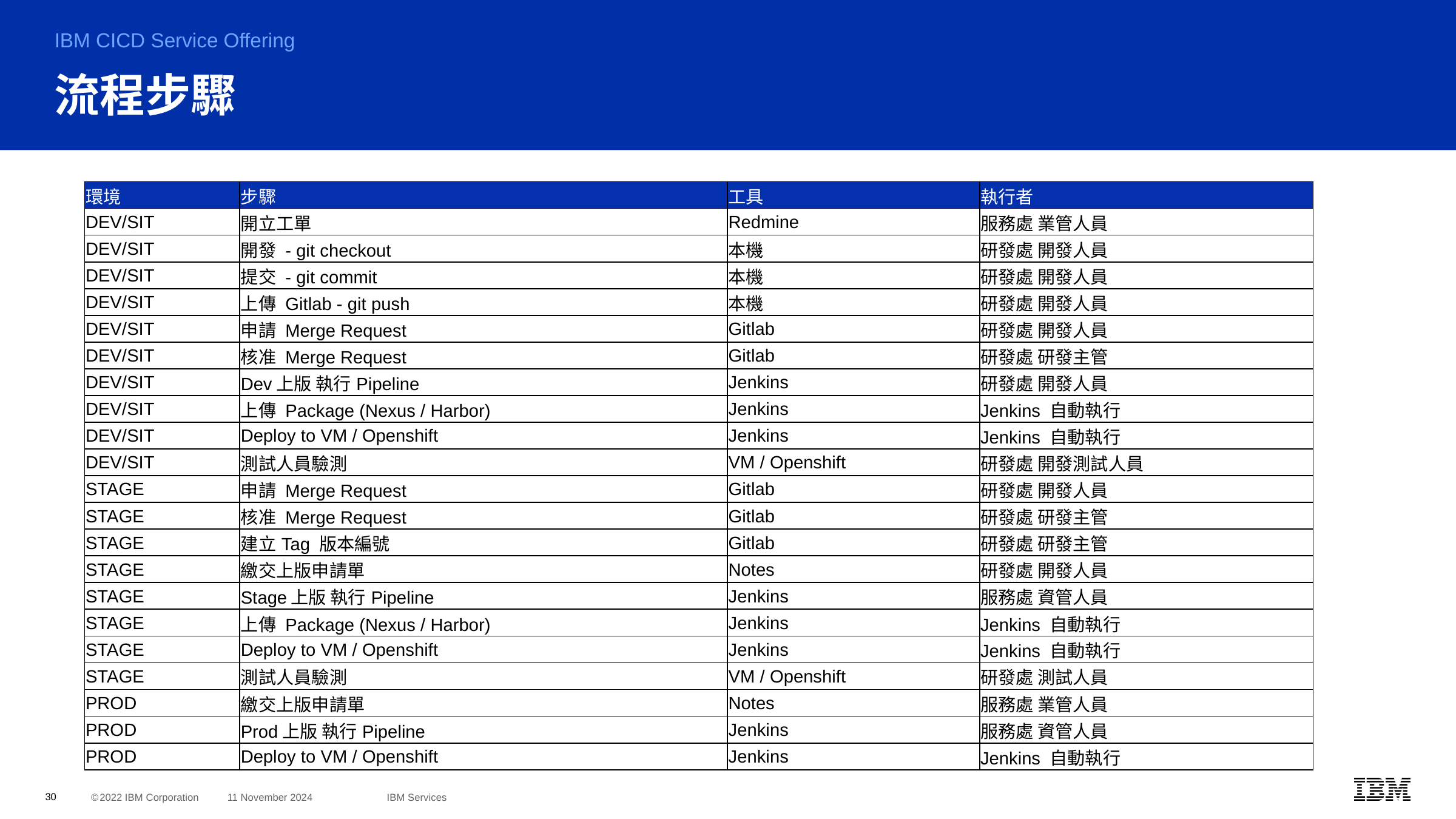

IBM CICD Service Offering
# 流程步驟
| 環境 | 步驟 | 工具 | 執行者 |
| --- | --- | --- | --- |
| DEV/SIT | 開立工單 | Redmine | 服務處 業管人員 |
| DEV/SIT | 開發 - git checkout | 本機 | 研發處 開發人員 |
| DEV/SIT | 提交 - git commit | 本機 | 研發處 開發人員 |
| DEV/SIT | 上傳 Gitlab - git push | 本機 | 研發處 開發人員 |
| DEV/SIT | 申請 Merge Request | Gitlab | 研發處 開發人員 |
| DEV/SIT | 核准 Merge Request | Gitlab | 研發處 研發主管 |
| DEV/SIT | Dev上版 執行Pipeline | Jenkins | 研發處 開發人員 |
| DEV/SIT | 上傳 Package (Nexus / Harbor) | Jenkins | Jenkins 自動執行 |
| DEV/SIT | Deploy to VM / Openshift | Jenkins | Jenkins 自動執行 |
| DEV/SIT | 測試人員驗測 | VM / Openshift | 研發處 開發測試人員 |
| STAGE | 申請 Merge Request | Gitlab | 研發處 開發人員 |
| STAGE | 核准 Merge Request | Gitlab | 研發處 研發主管 |
| STAGE | 建立Tag 版本編號 | Gitlab | 研發處 研發主管 |
| STAGE | 繳交上版申請單 | Notes | 研發處 開發人員 |
| STAGE | Stage上版 執行Pipeline | Jenkins | 服務處 資管人員 |
| STAGE | 上傳 Package (Nexus / Harbor) | Jenkins | Jenkins 自動執行 |
| STAGE | Deploy to VM / Openshift | Jenkins | Jenkins 自動執行 |
| STAGE | 測試人員驗測 | VM / Openshift | 研發處 測試人員 |
| PROD | 繳交上版申請單 | Notes | 服務處 業管人員 |
| PROD | Prod上版 執行Pipeline | Jenkins | 服務處 資管人員 |
| PROD | Deploy to VM / Openshift | Jenkins | Jenkins 自動執行 |